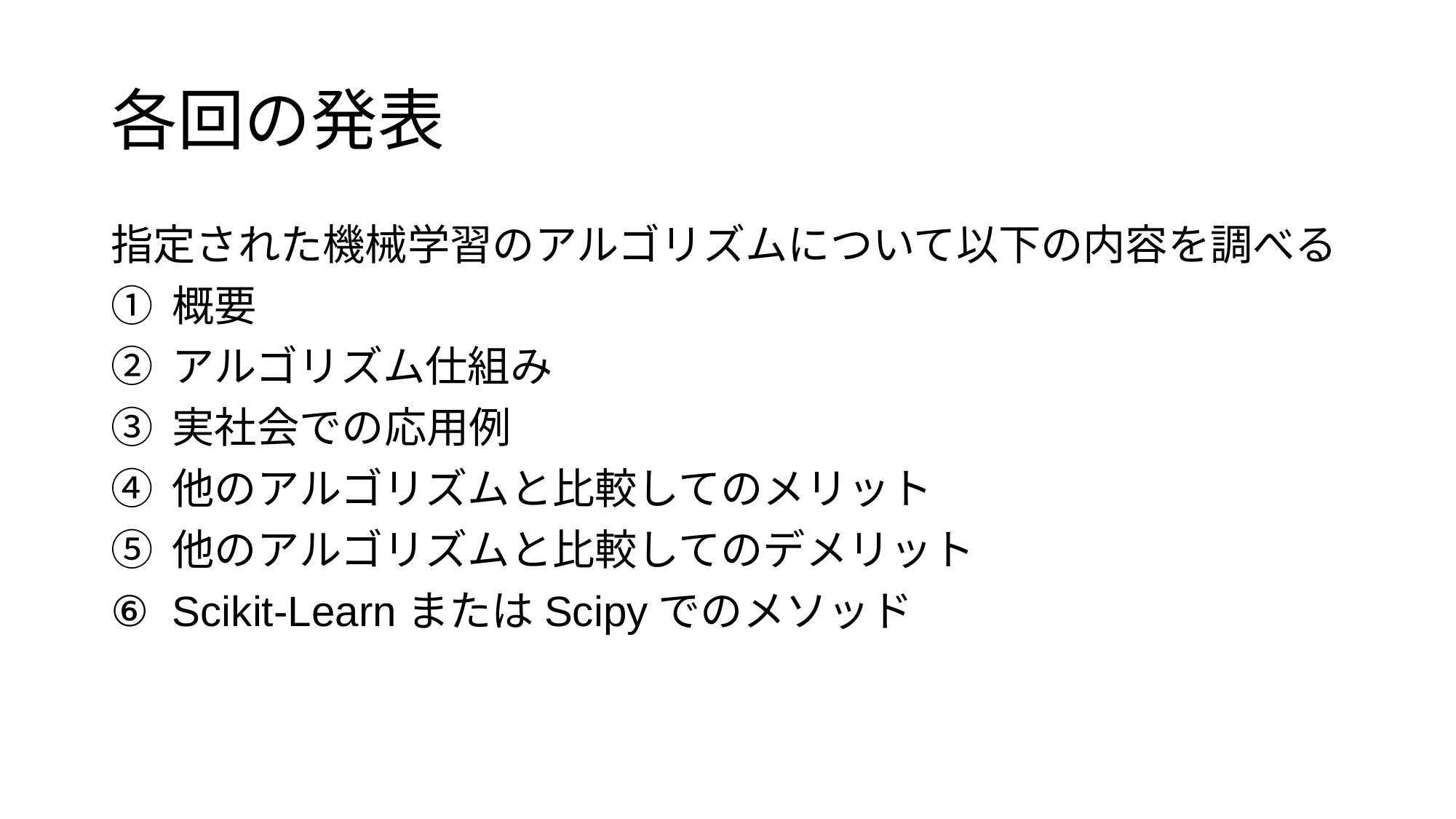

# 各回の発表
指定された機械学習のアルゴリズムについて以下の内容を調べる
概要
アルゴリズム仕組み
実社会での応用例
他のアルゴリズムと比較してのメリット
他のアルゴリズムと比較してのデメリット
Scikit-LearnまたはScipyでのメソッド